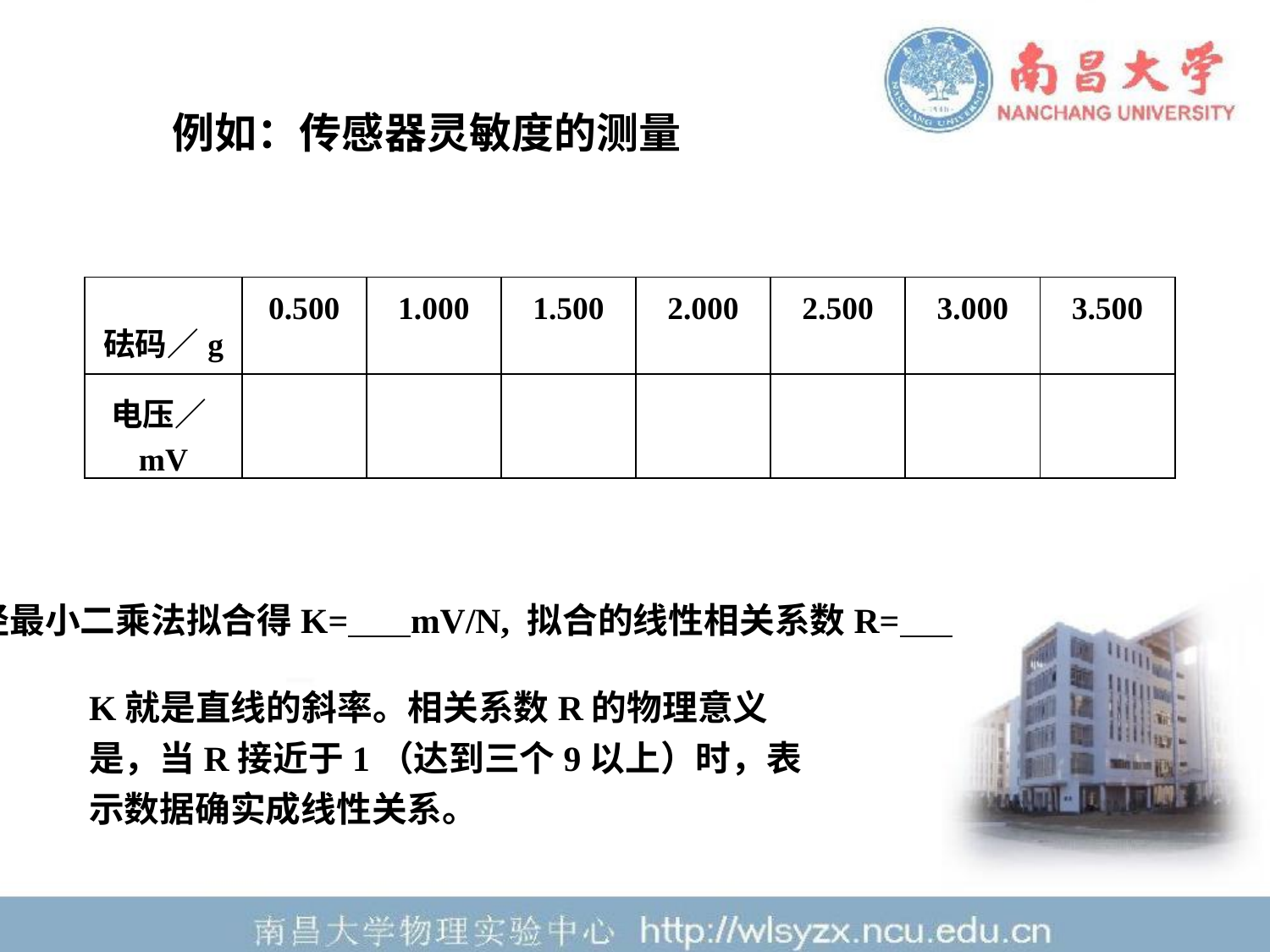

例如：传感器灵敏度的测量
| 砝码／g | 0.500 | 1.000 | 1.500 | 2.000 | 2.500 | 3.000 | 3.500 |
| --- | --- | --- | --- | --- | --- | --- | --- |
| 电压／mV |  |  |  |  |  |  |  |
经最小二乘法拟合得K=       mV/N, 拟合的线性相关系数R=
K就是直线的斜率。相关系数R的物理意义是，当R接近于1（达到三个9以上）时，表示数据确实成线性关系。
19